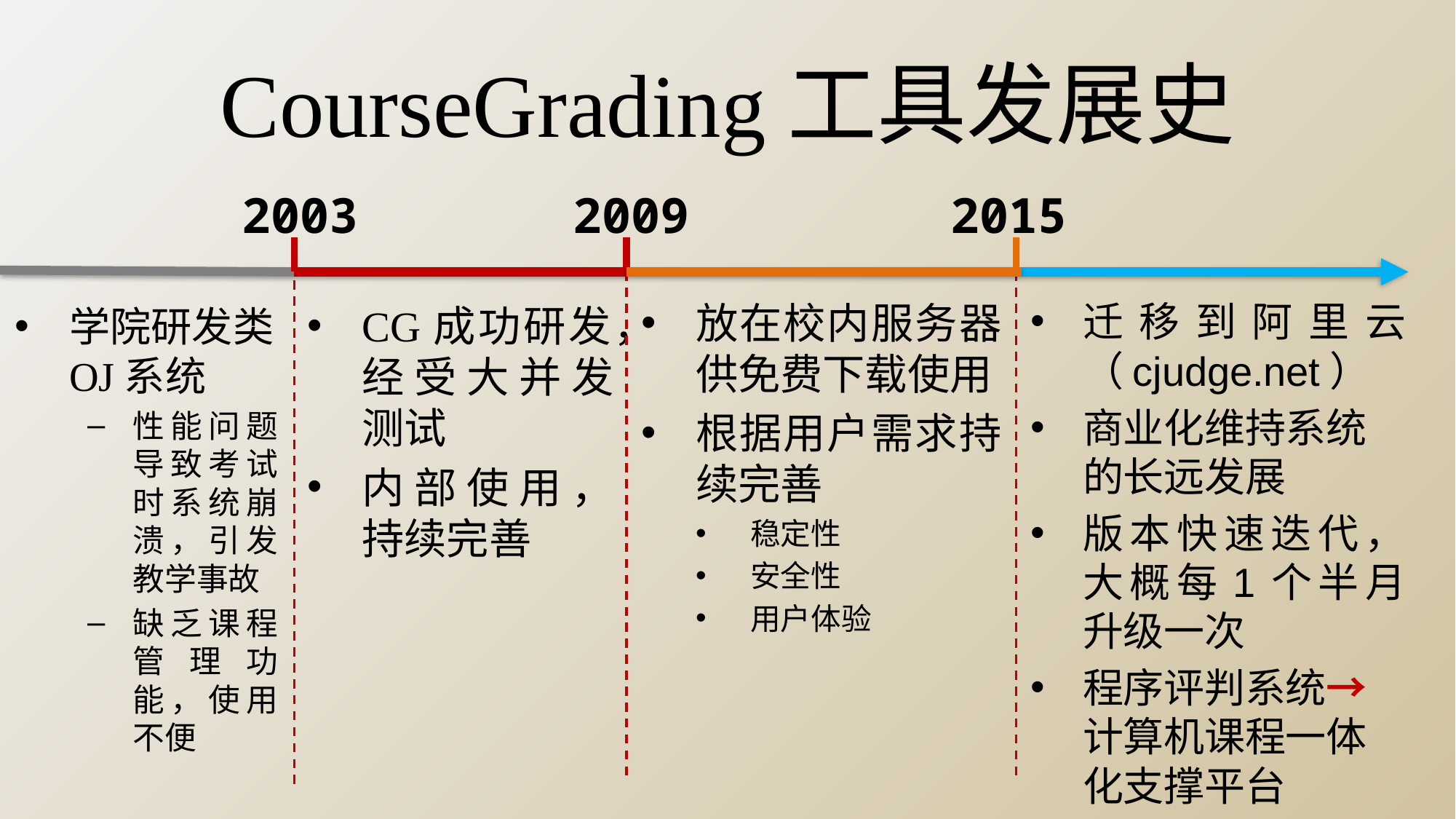

# CourseGrading工具发展史
2003
2009
2015
放在校内服务器供免费下载使用
根据用户需求持续完善
稳定性
安全性
用户体验
迁移到阿里云（cjudge.net）
商业化维持系统的长远发展
版本快速迭代，大概每1个半月升级一次
程序评判系统→计算机课程一体化支撑平台
CG成功研发，经受大并发测试
内部使用，持续完善

学院研发类OJ系统
性能问题导致考试时系统崩溃，引发教学事故
缺乏课程管理功能，使用不便